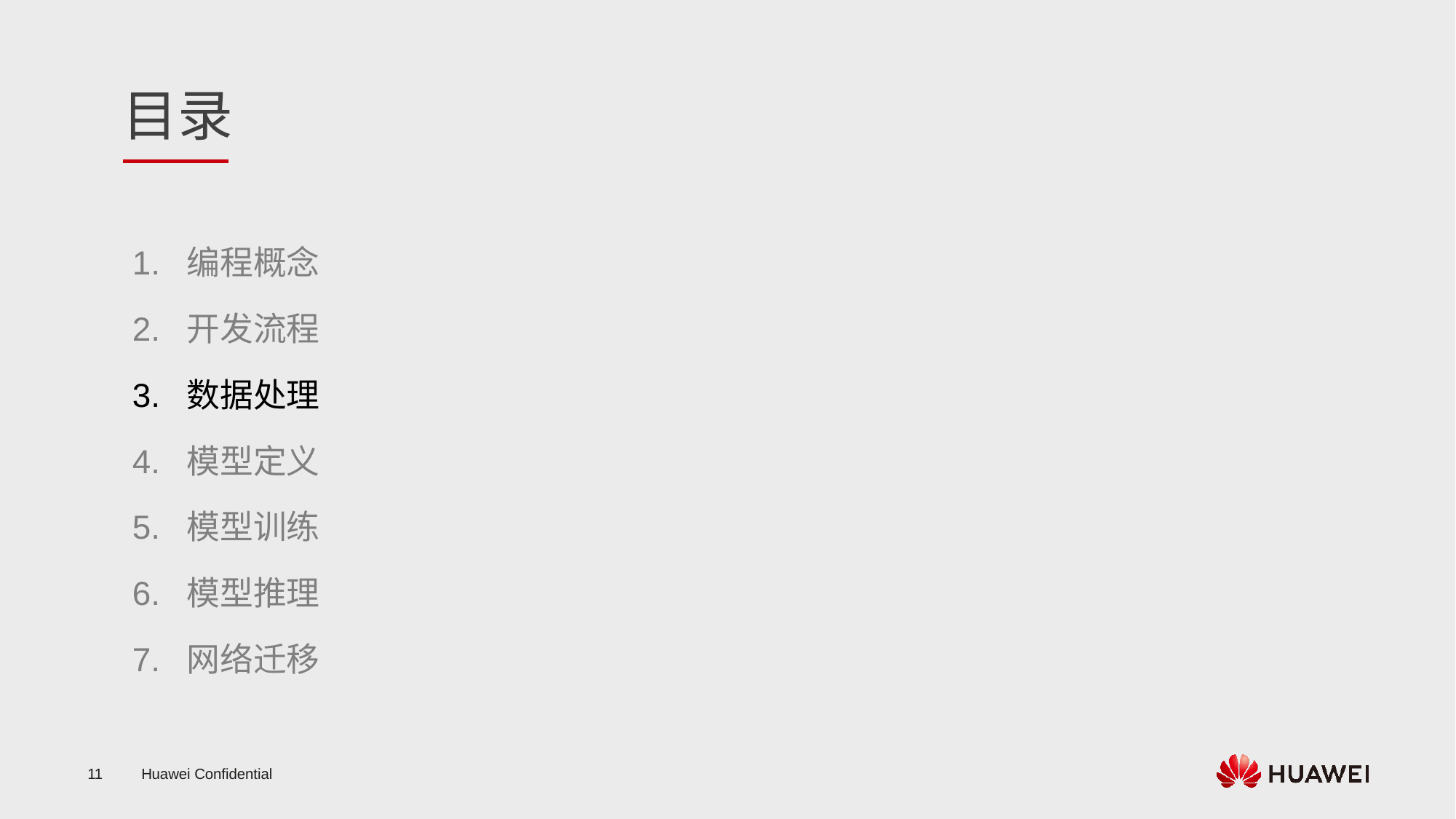

编程概念
开发流程
数据处理
模型定义
模型训练
模型推理
网络迁移